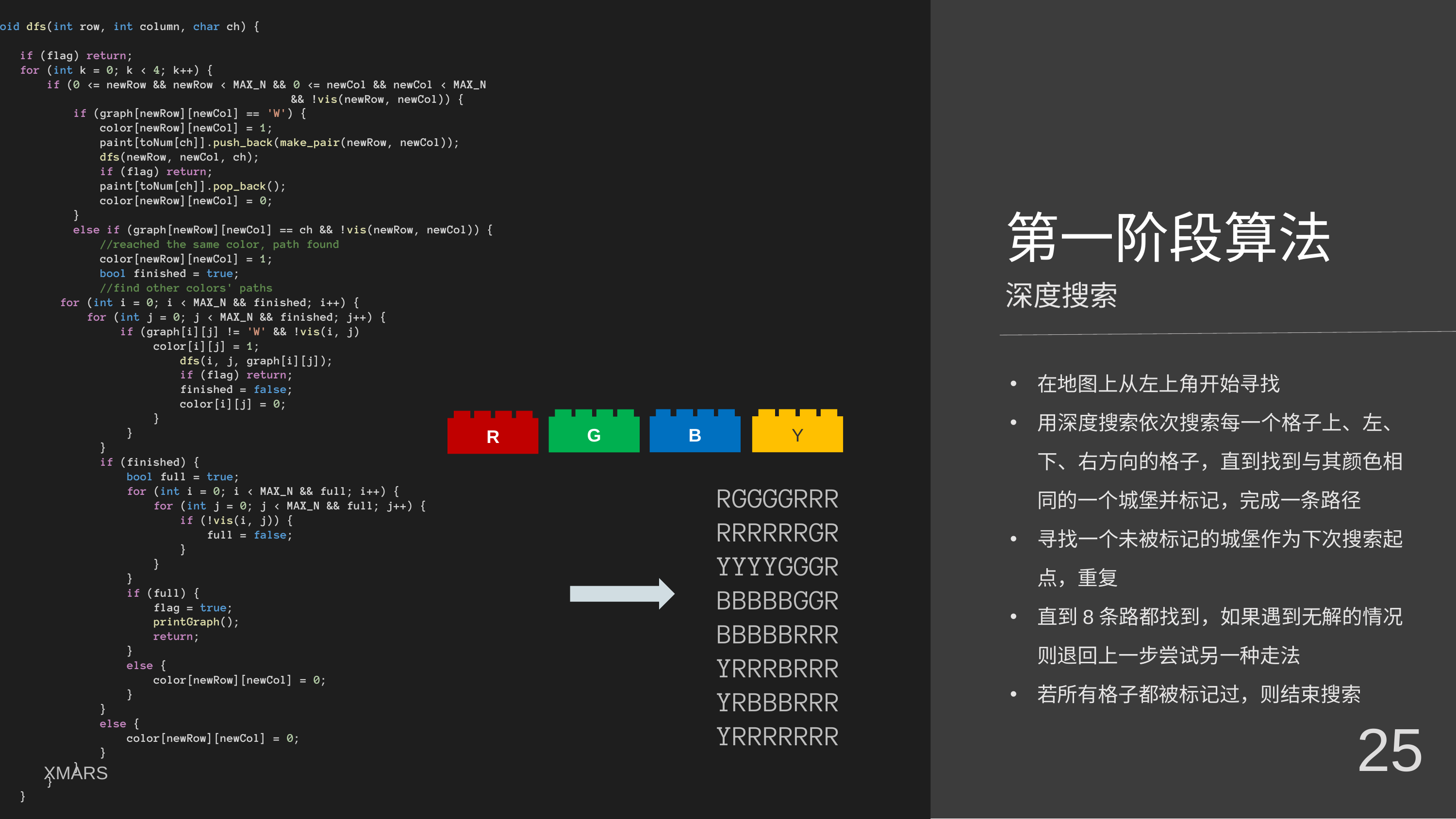

void dfs(int row, int column, char ch) {
    if (flag) return;
    for (int k = 0; k < 4; k++) {
        if (0 <= newRow && newRow < MAX_N && 0 <= newCol && newCol < MAX_N
				 && !vis(newRow, newCol)) {
            if (graph[newRow][newCol] == 'W') {
                color[newRow][newCol] = 1;
                paint[toNum[ch]].push_back(make_pair(newRow, newCol));
                dfs(newRow, newCol, ch);
                if (flag) return;
                paint[toNum[ch]].pop_back();
                color[newRow][newCol] = 0;
            }
            else if (graph[newRow][newCol] == ch && !vis(newRow, newCol)) {
                //reached the same color, path found
                color[newRow][newCol] = 1;
                bool finished = true;
                //find other colors' paths
          for (int i = 0; i < MAX_N && finished; i++) {
              for (int j = 0; j < MAX_N && finished; j++) {
                   if (graph[i][j] != 'W' && !vis(i, j)
                        color[i][j] = 1;
                            dfs(i, j, graph[i][j]);
                            if (flag) return;
                            finished = false;
                            color[i][j] = 0;
                        }
                    }
                }
                if (finished) {
                    bool full = true;
                    for (int i = 0; i < MAX_N && full; i++) {
                        for (int j = 0; j < MAX_N && full; j++) {
                            if (!vis(i, j)) {
                                full = false;
                            }
                        }
                    }
                    if (full) {
                        flag = true;
                        printGraph();
                        return;
                    }
                    else {
                        color[newRow][newCol] = 0;
                    }
                }
                else {
                    color[newRow][newCol] = 0;
                }
            }
        }
    }
}

# 第一阶段算法
深度搜索
在地图上从左上角开始寻找
用深度搜索依次搜索每一个格子上、左、下、右方向的格子，直到找到与其颜色相同的一个城堡并标记，完成一条路径
寻找一个未被标记的城堡作为下次搜索起点，重复
直到8条路都找到，如果遇到无解的情况则退回上一步尝试另一种走法
若所有格子都被标记过，则结束搜索

B
Y
G
R
RGGGGRRR
RRRRRRGR
YYYYGGGR
BBBBBGGR
BBBBBRRR
YRRRBRRR
YRBBBRRR
YRRRRRRR

25
XMARS